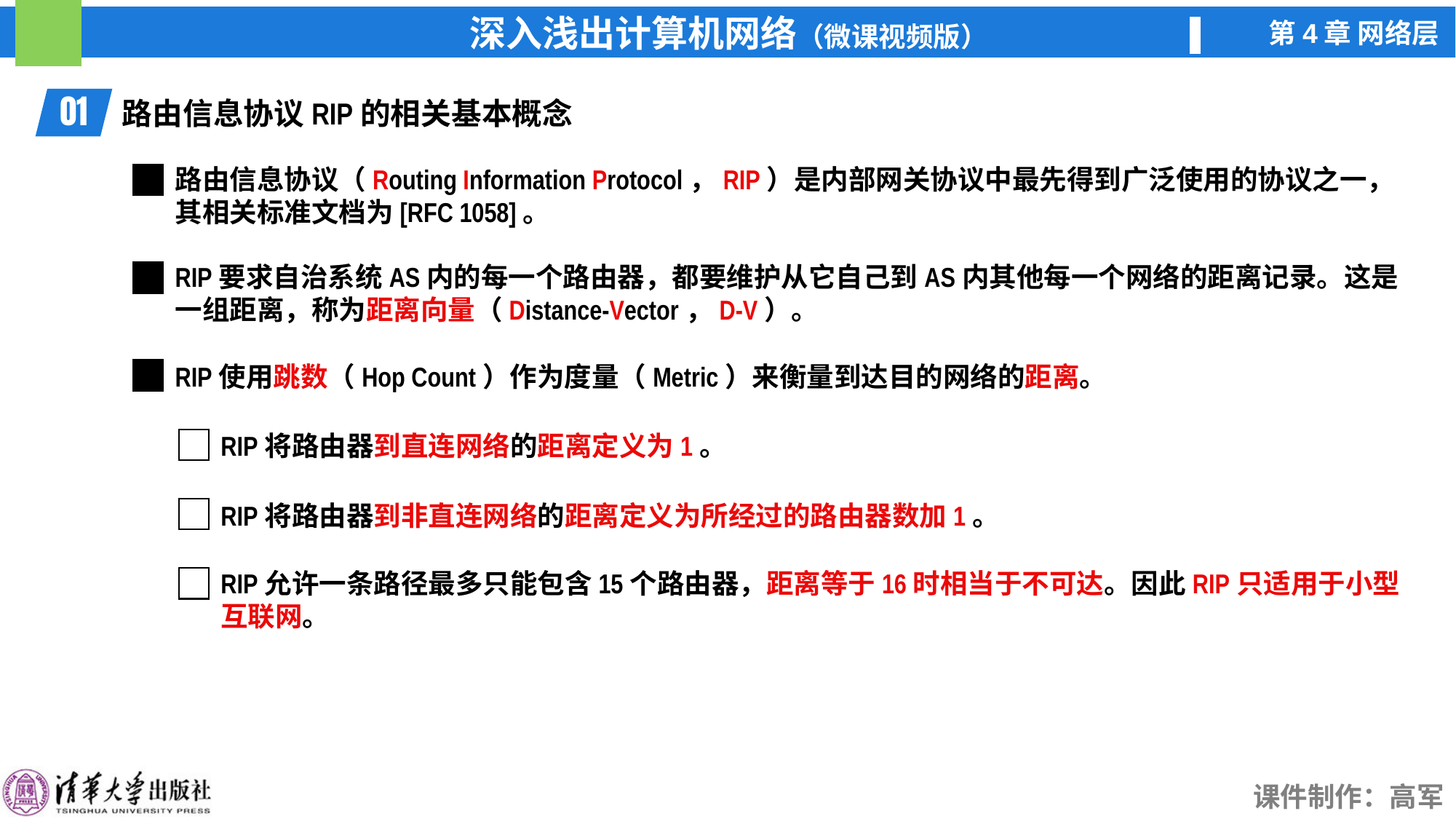

01
路由信息协议RIP的相关基本概念
路由信息协议（Routing Information Protocol，RIP）是内部网关协议中最先得到广泛使用的协议之一，其相关标准文档为[RFC 1058]。

RIP要求自治系统AS内的每一个路由器，都要维护从它自己到AS内其他每一个网络的距离记录。这是一组距离，称为距离向量（Distance-Vector，D-V）。

RIP使用跳数（Hop Count）作为度量（Metric）来衡量到达目的网络的距离。

RIP将路由器到直连网络的距离定义为1。

RIP将路由器到非直连网络的距离定义为所经过的路由器数加1。

RIP允许一条路径最多只能包含15个路由器，距离等于16时相当于不可达。因此RIP只适用于小型互联网。